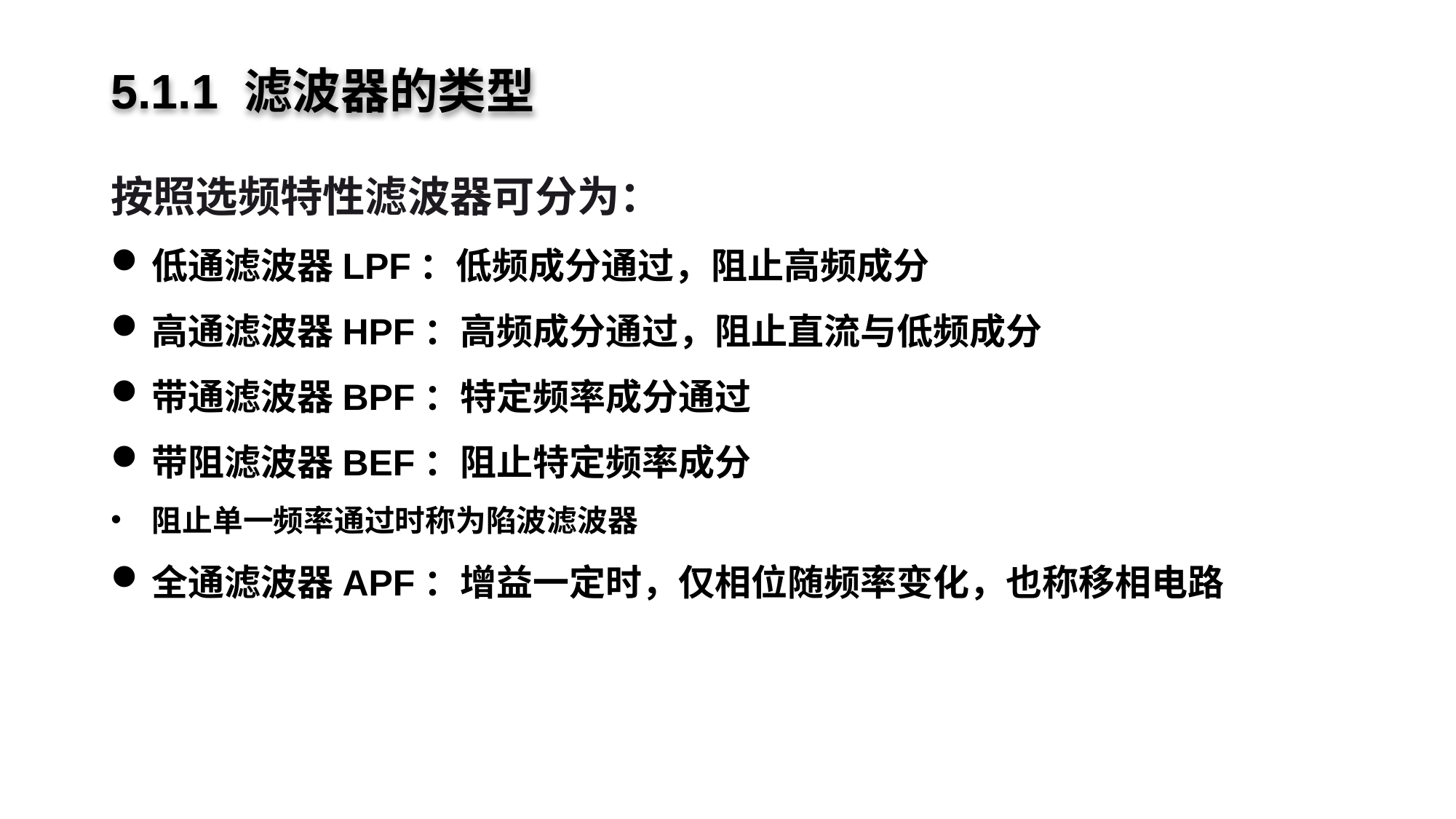

# 5.1.1 滤波器的类型
按照选频特性滤波器可分为：
低通滤波器LPF：低频成分通过，阻止高频成分
高通滤波器HPF：高频成分通过，阻止直流与低频成分
带通滤波器BPF：特定频率成分通过
带阻滤波器BEF：阻止特定频率成分
阻止单一频率通过时称为陷波滤波器
全通滤波器APF：增益一定时，仅相位随频率变化，也称移相电路